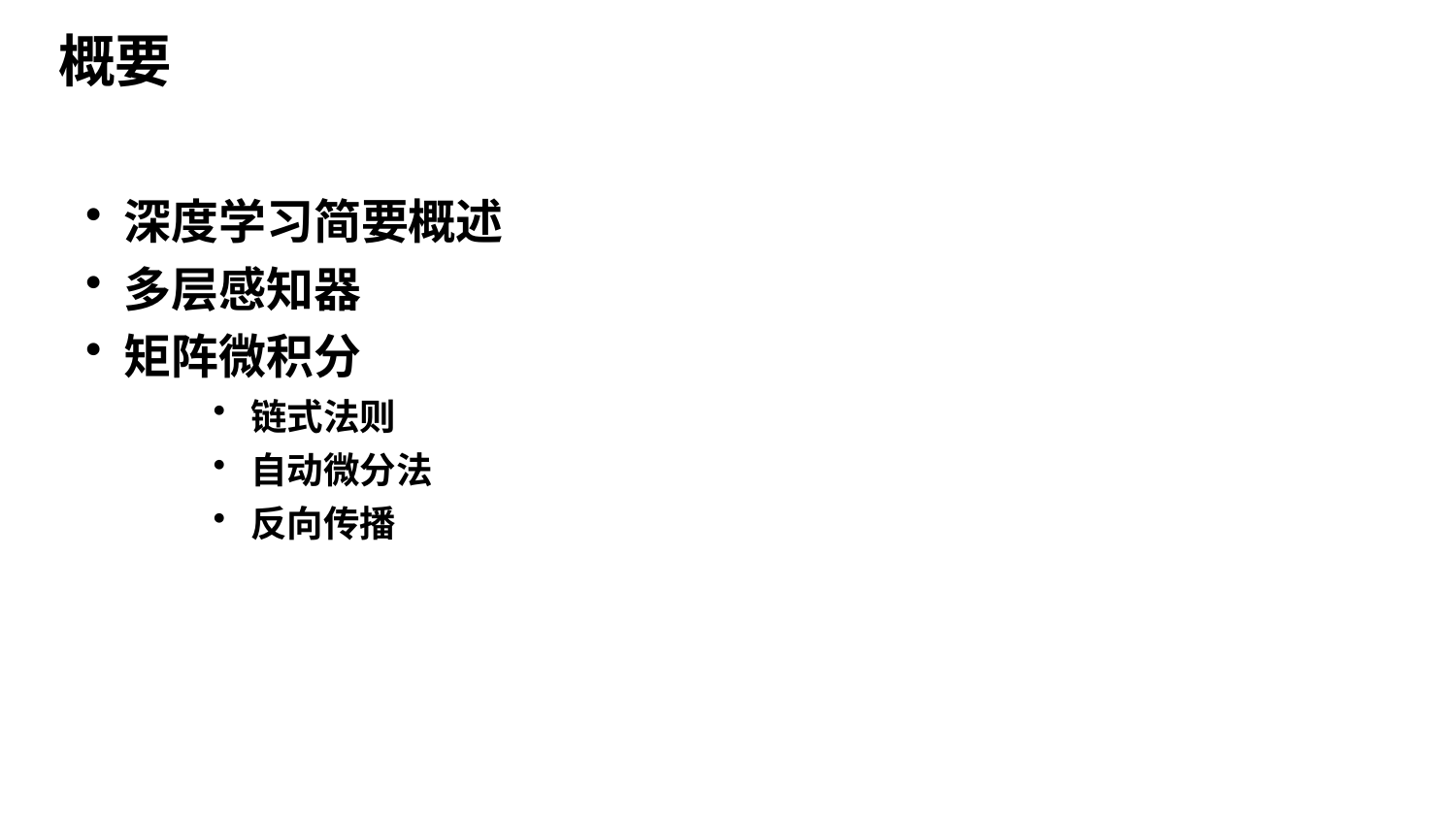

# 概要
深度学习简要概述
多层感知器
矩阵微积分
链式法则
自动微分法
反向传播